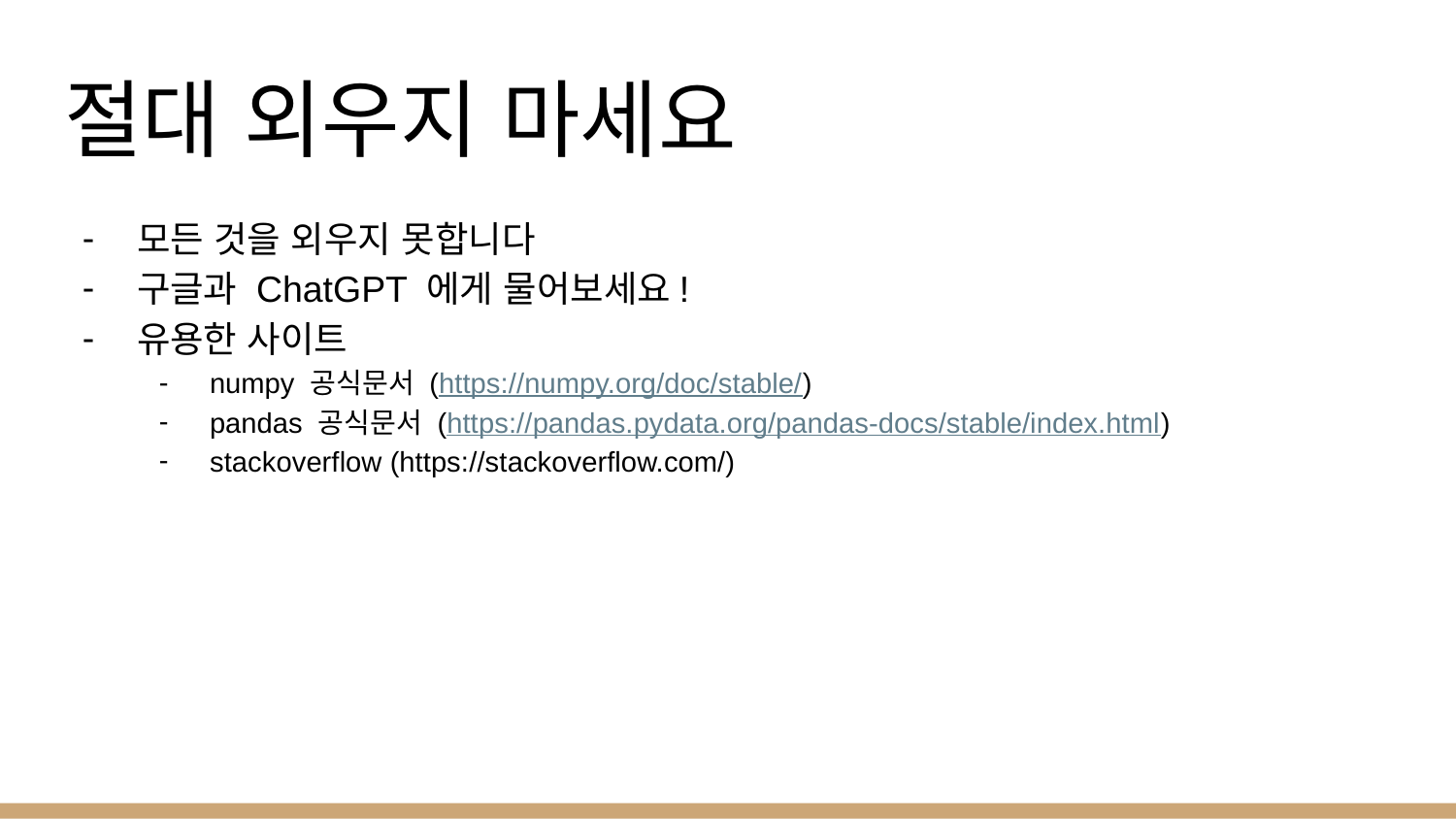

# 절대 외우지 마세요
모든 것을 외우지 못합니다
구글과 ChatGPT 에게 물어보세요!
유용한 사이트
numpy 공식문서 (https://numpy.org/doc/stable/)
pandas 공식문서 (https://pandas.pydata.org/pandas-docs/stable/index.html)
stackoverflow (https://stackoverflow.com/)